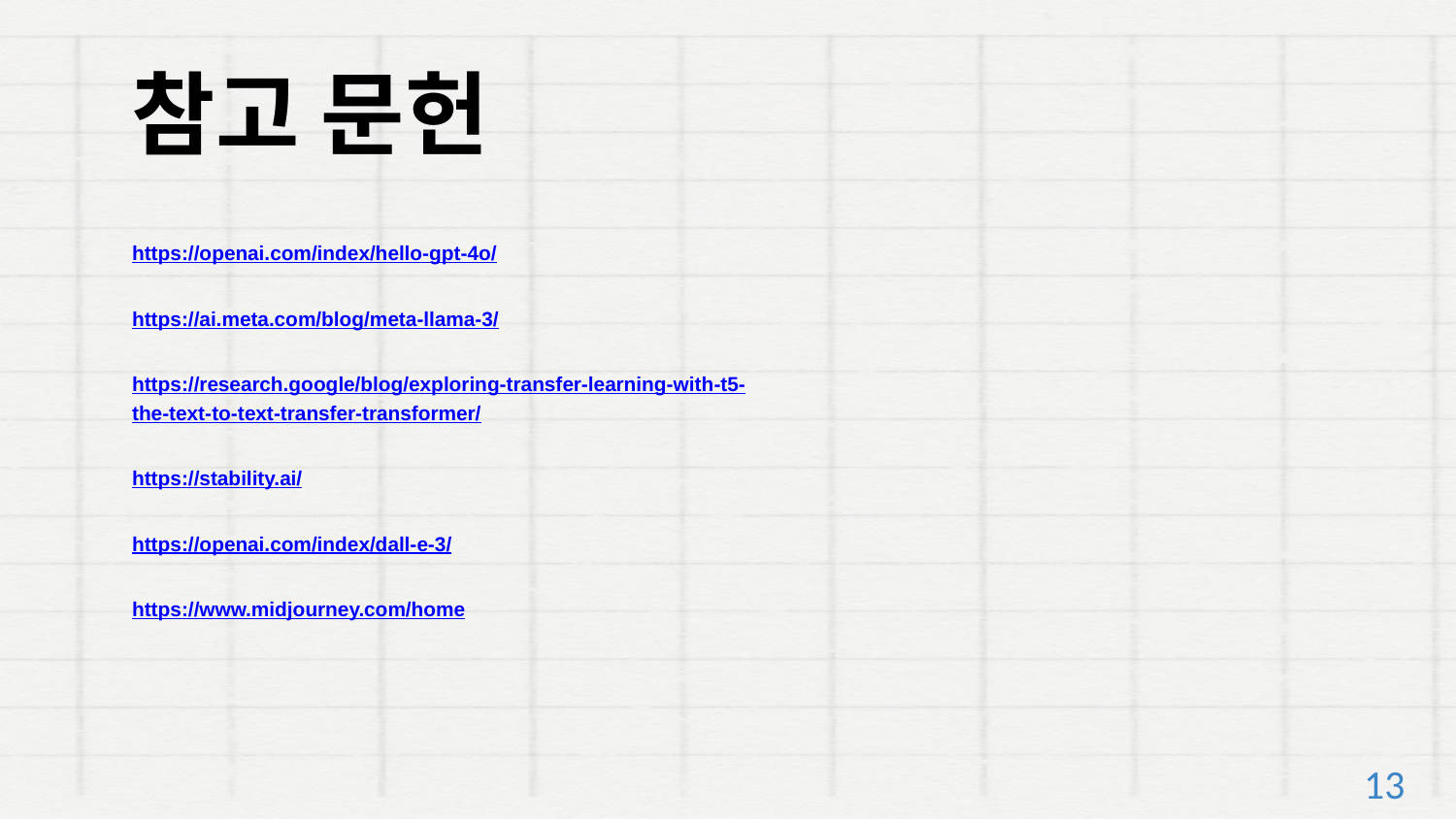

참고 문헌
https://openai.com/index/hello-gpt-4o/

https://ai.meta.com/blog/meta-llama-3/

https://research.google/blog/exploring-transfer-learning-with-t5-the-text-to-text-transfer-transformer/

https://stability.ai/

https://openai.com/index/dall-e-3/

https://www.midjourney.com/home
13